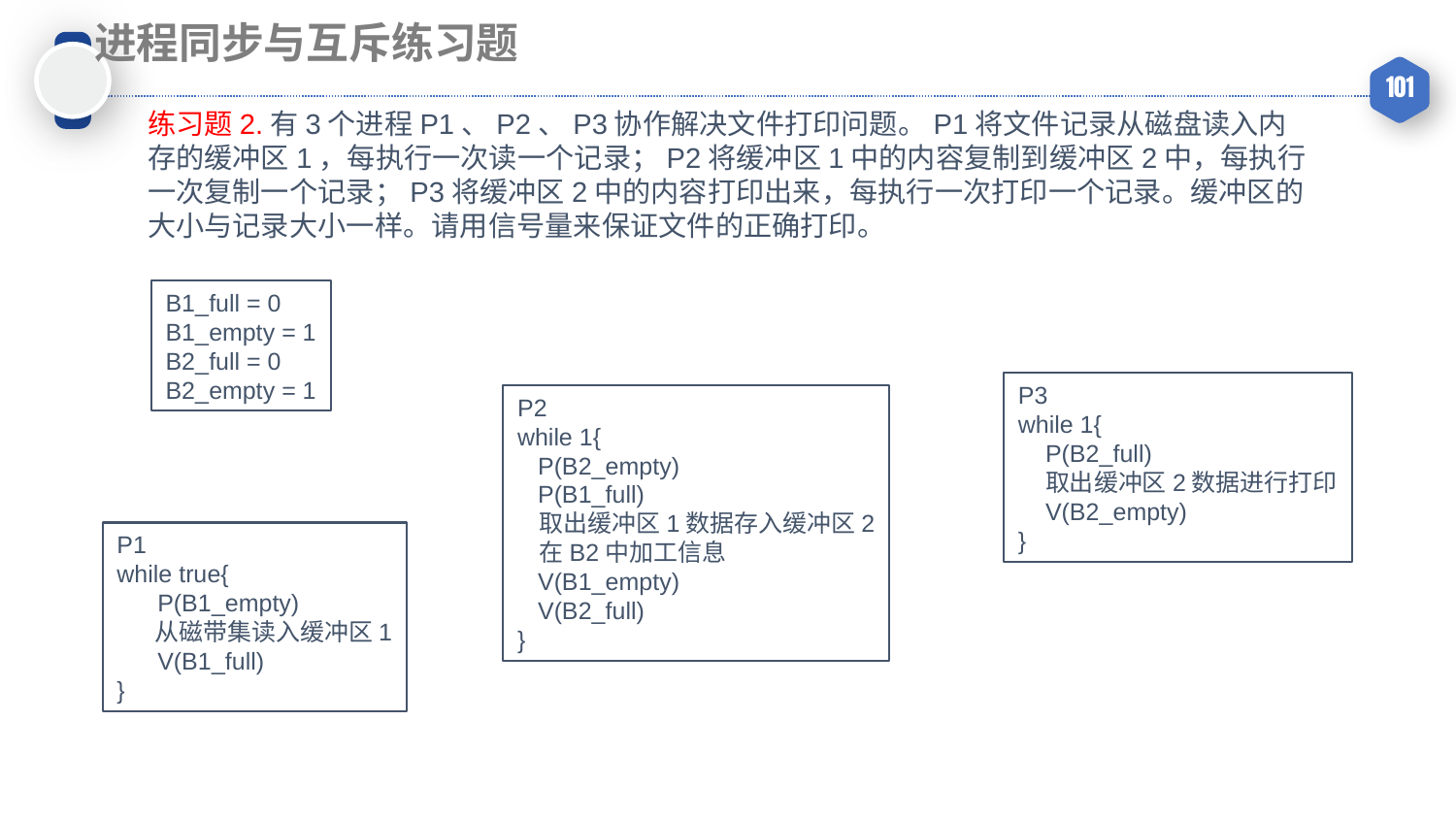

进程同步与互斥练习题
练习题2.有3个进程P1、P2、P3协作解决文件打印问题。P1将文件记录从磁盘读入内存的缓冲区1，每执行一次读一个记录；P2将缓冲区1中的内容复制到缓冲区2中，每执行一次复制一个记录；P3将缓冲区2中的内容打印出来，每执行一次打印一个记录。缓冲区的大小与记录大小一样。请用信号量来保证文件的正确打印。
B1_full = 0
B1_empty = 1
B2_full = 0
B2_empty = 1
P3
while 1{
    P(B2_full)
    取出缓冲区2数据进行打印
    V(B2_empty)
}
P2
while 1{
   P(B2_empty)
   P(B1_full)
   取出缓冲区1数据存入缓冲区2
   在B2中加工信息
   V(B1_empty)
   V(B2_full)
}
P1
while true{
      P(B1_empty)
      从磁带集读入缓冲区1
      V(B1_full)
}